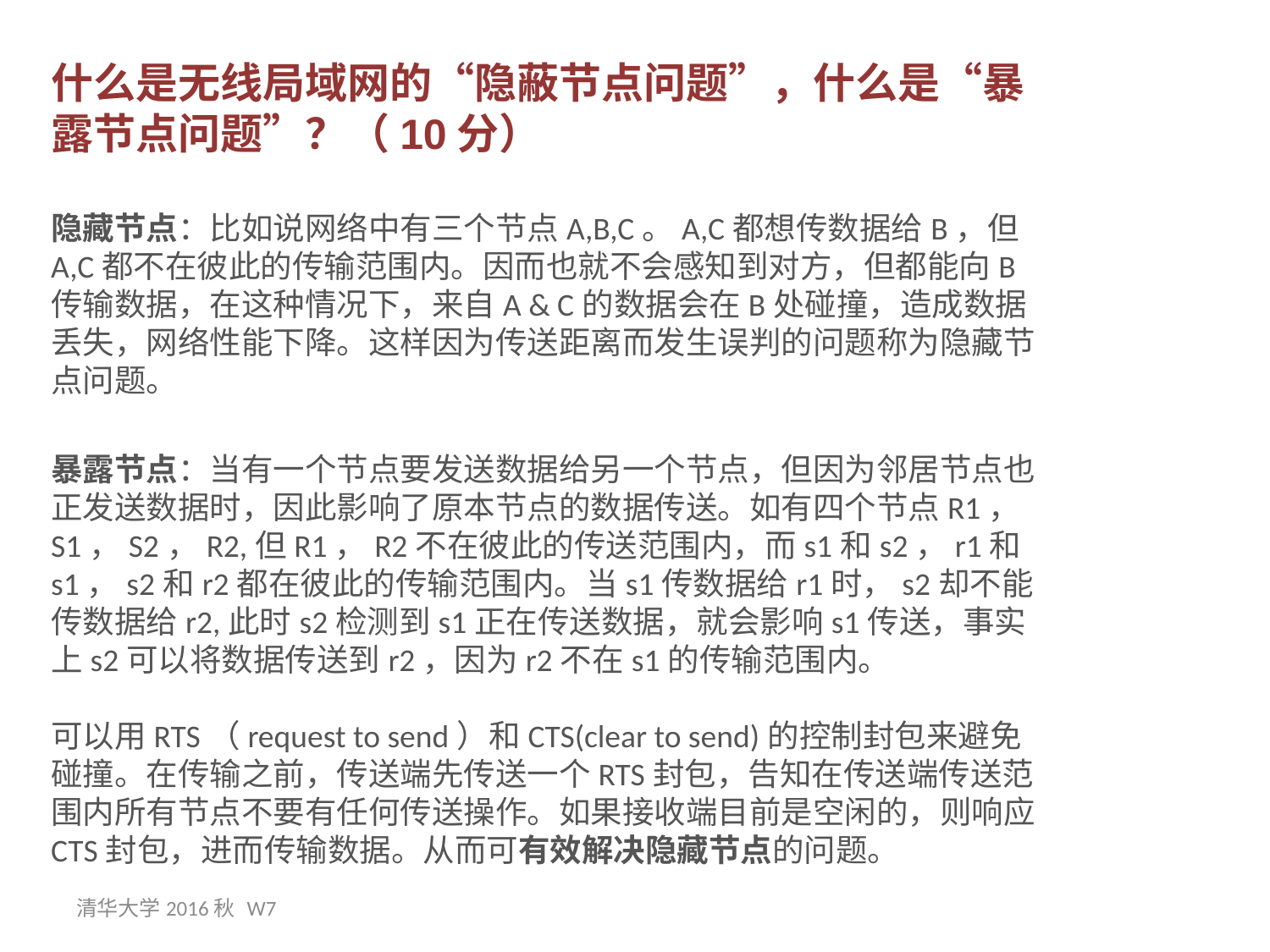

什么是无线局域网的“隐蔽节点问题”，什么是“暴露节点问题”？（10分）
隐藏节点：比如说网络中有三个节点A,B,C。A,C都想传数据给B，但A,C都不在彼此的传输范围内。因而也就不会感知到对方，但都能向B传输数据，在这种情况下，来自A & C的数据会在B处碰撞，造成数据丢失，网络性能下降。这样因为传送距离而发生误判的问题称为隐藏节点问题。

暴露节点：当有一个节点要发送数据给另一个节点，但因为邻居节点也正发送数据时，因此影响了原本节点的数据传送。如有四个节点R1， S1，S2，R2,但R1，R2不在彼此的传送范围内，而s1和s2，r1和s1，s2和r2都在彼此的传输范围内。当s1传数据给r1时，s2却不能传数据给r2,此时s2检测到s1正在传送数据，就会影响s1传送，事实上s2可以将数据传送到r2，因为r2不在s1的传输范围内。

可以用RTS（request to send）和CTS(clear to send)的控制封包来避免碰撞。在传输之前，传送端先传送一个RTS封包，告知在传送端传送范围内所有节点不要有任何传送操作。如果接收端目前是空闲的，则响应CTS封包，进而传输数据。从而可有效解决隐藏节点的问题。
清华大学2016秋 W7
134